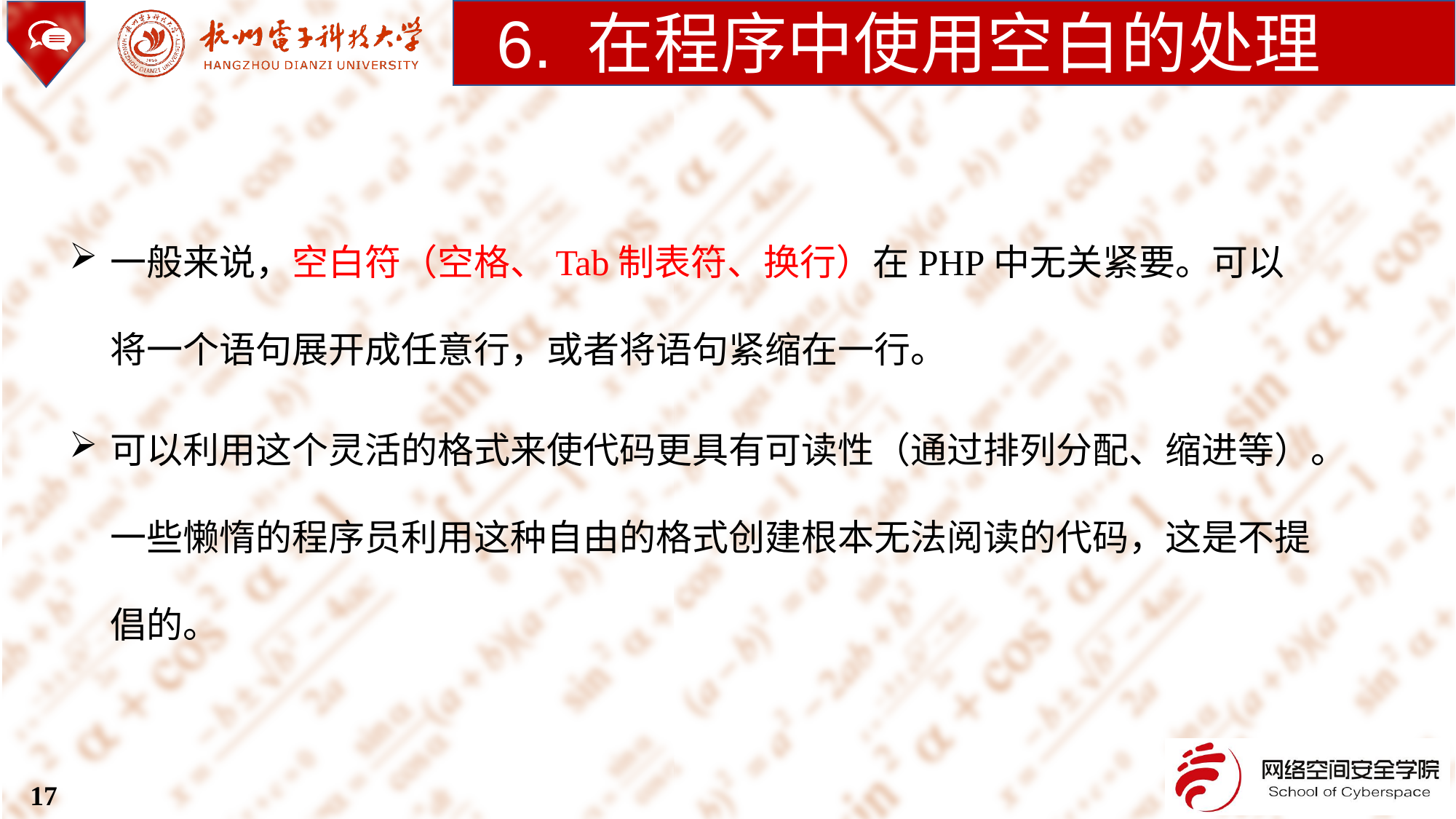

6. 在程序中使用空白的处理
一般来说，空白符（空格、Tab制表符、换行）在PHP中无关紧要。可以将一个语句展开成任意行，或者将语句紧缩在一行。
可以利用这个灵活的格式来使代码更具有可读性（通过排列分配、缩进等）。一些懒惰的程序员利用这种自由的格式创建根本无法阅读的代码，这是不提倡的。
17